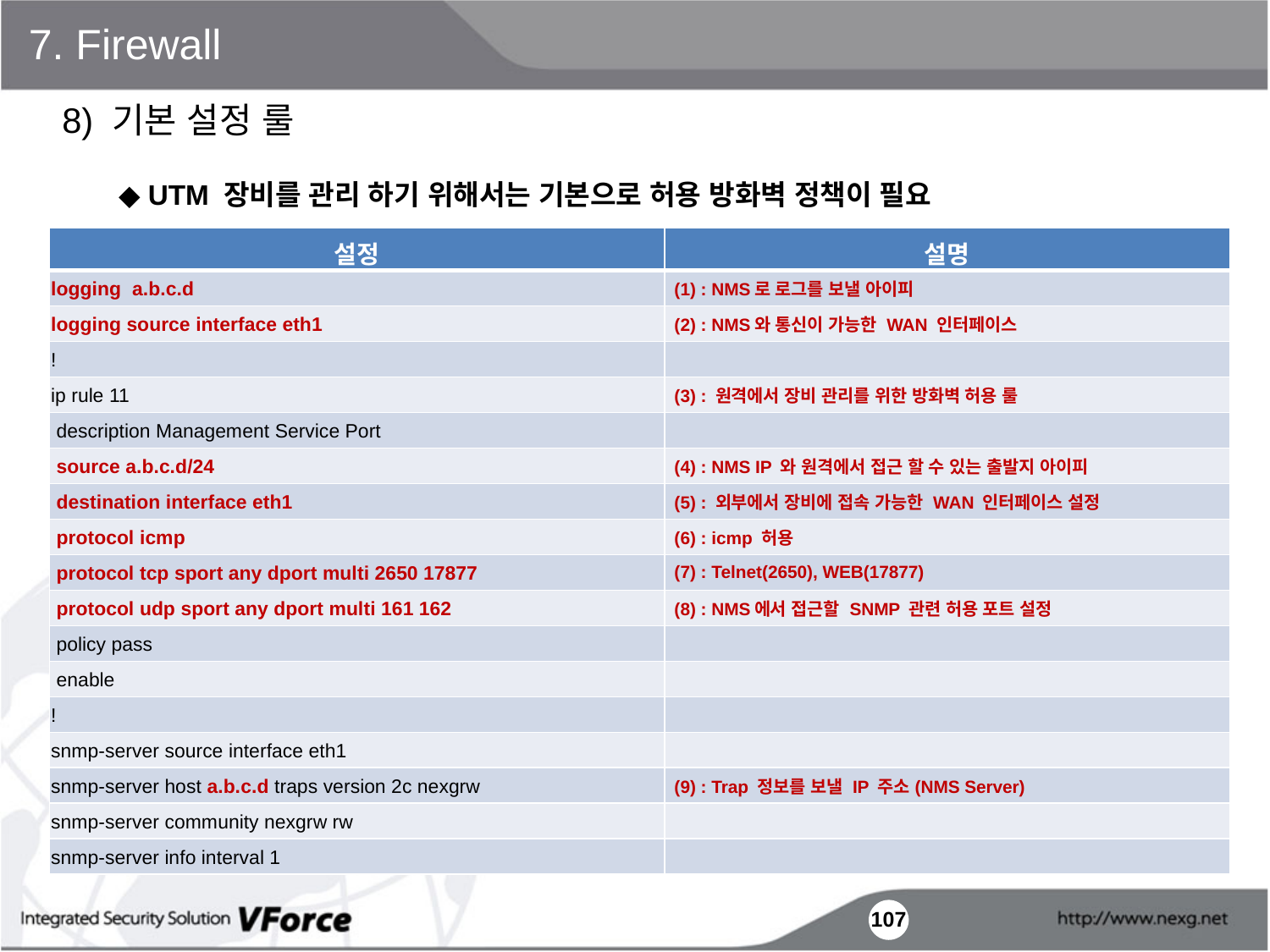

7. Firewall
8) 기본 설정 룰
◆ UTM 장비를 관리 하기 위해서는 기본으로 허용 방화벽 정책이 필요
| 설정 | 설명 |
| --- | --- |
| logging a.b.c.d | (1) : NMS로 로그를 보낼 아이피 |
| logging source interface eth1 | (2) : NMS와 통신이 가능한 WAN 인터페이스 |
| ! |  |
| ip rule 11 | (3) : 원격에서 장비 관리를 위한 방화벽 허용 룰 |
| description Management Service Port |  |
| source a.b.c.d/24 | (4) : NMS IP 와 원격에서 접근 할 수 있는 출발지 아이피 |
| destination interface eth1 | (5) : 외부에서 장비에 접속 가능한 WAN 인터페이스 설정 |
| protocol icmp | (6) : icmp 허용 |
| protocol tcp sport any dport multi 2650 17877 | (7) : Telnet(2650), WEB(17877) |
| protocol udp sport any dport multi 161 162 | (8) : NMS에서 접근할 SNMP 관련 허용 포트 설정 |
| policy pass |  |
| enable |  |
| ! |  |
| snmp-server source interface eth1 |  |
| snmp-server host a.b.c.d traps version 2c nexgrw | (9) : Trap 정보를 보낼 IP 주소(NMS Server) |
| snmp-server community nexgrw rw |  |
| snmp-server info interval 1 |  |